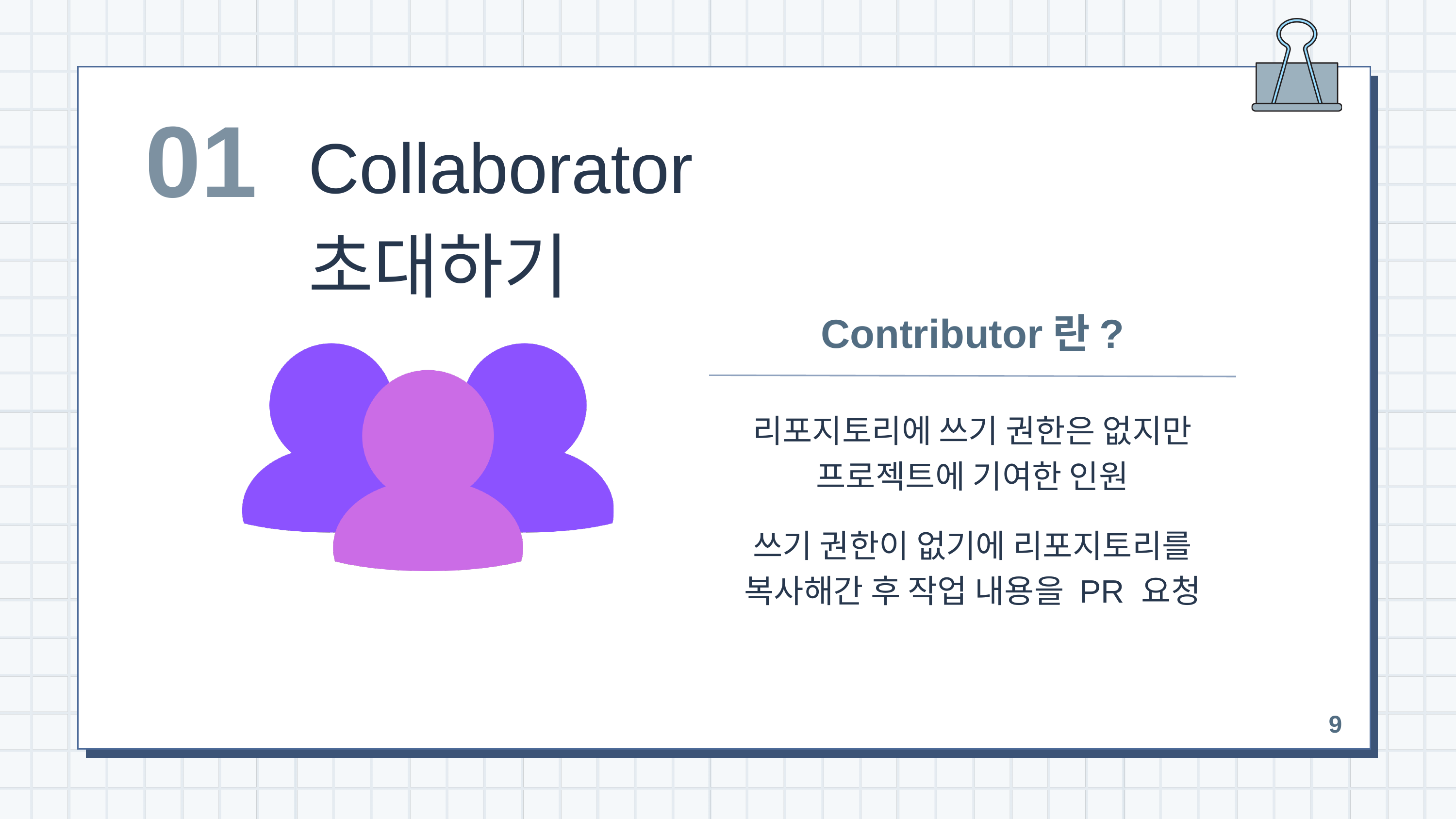

01
Collaborator 초대하기
Contributor란?

리포지토리에 쓰기 권한은 없지만
프로젝트에 기여한 인원
쓰기 권한이 없기에 리포지토리를
복사해간 후 작업 내용을 PR 요청
9